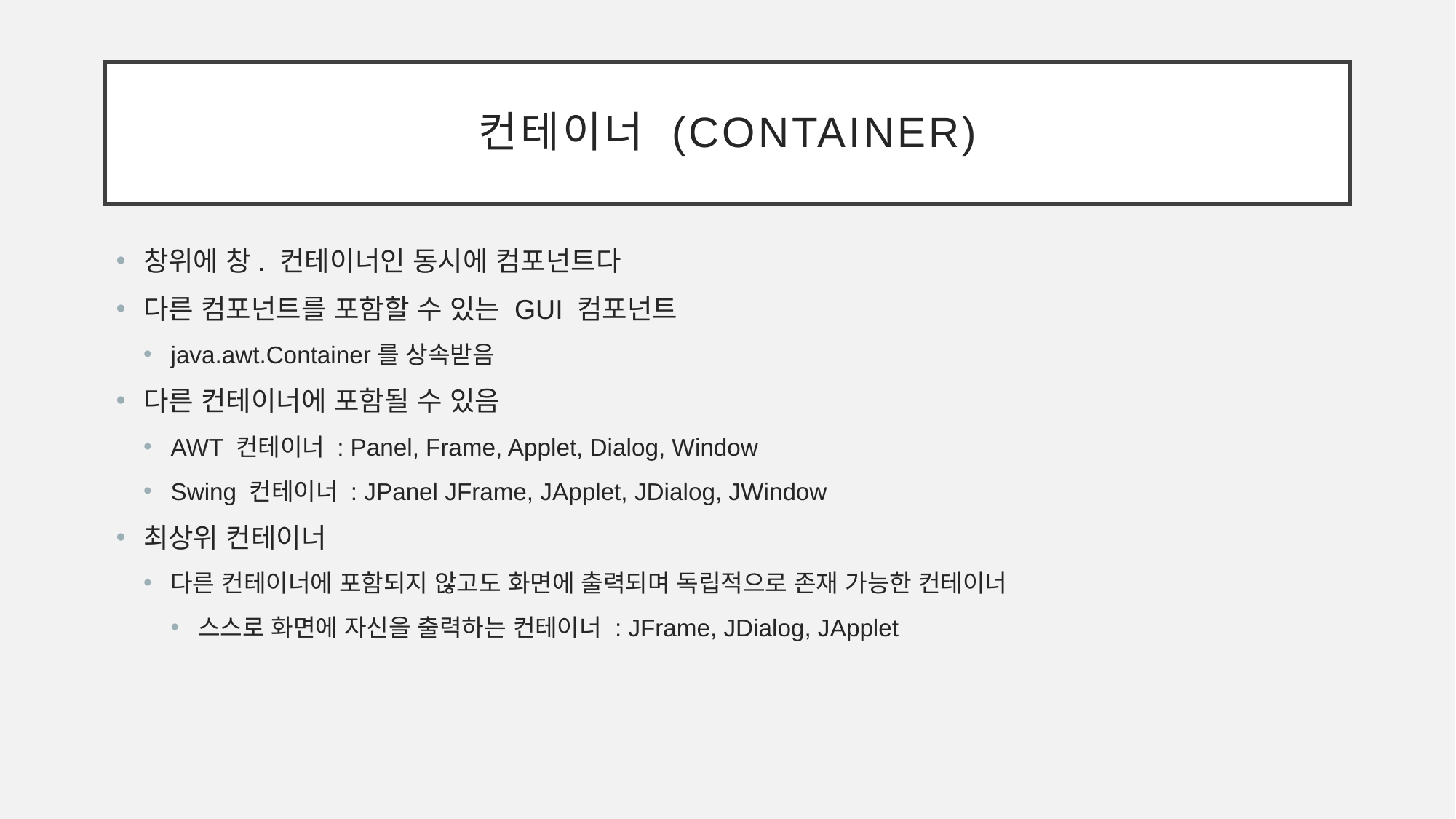

# 컨테이너 (container)
창위에 창. 컨테이너인 동시에 컴포넌트다
다른 컴포넌트를 포함할 수 있는 GUI 컴포넌트
java.awt.Container를 상속받음
다른 컨테이너에 포함될 수 있음
AWT 컨테이너 : Panel, Frame, Applet, Dialog, Window
Swing 컨테이너 : JPanel JFrame, JApplet, JDialog, JWindow
최상위 컨테이너
다른 컨테이너에 포함되지 않고도 화면에 출력되며 독립적으로 존재 가능한 컨테이너
스스로 화면에 자신을 출력하는 컨테이너 : JFrame, JDialog, JApplet